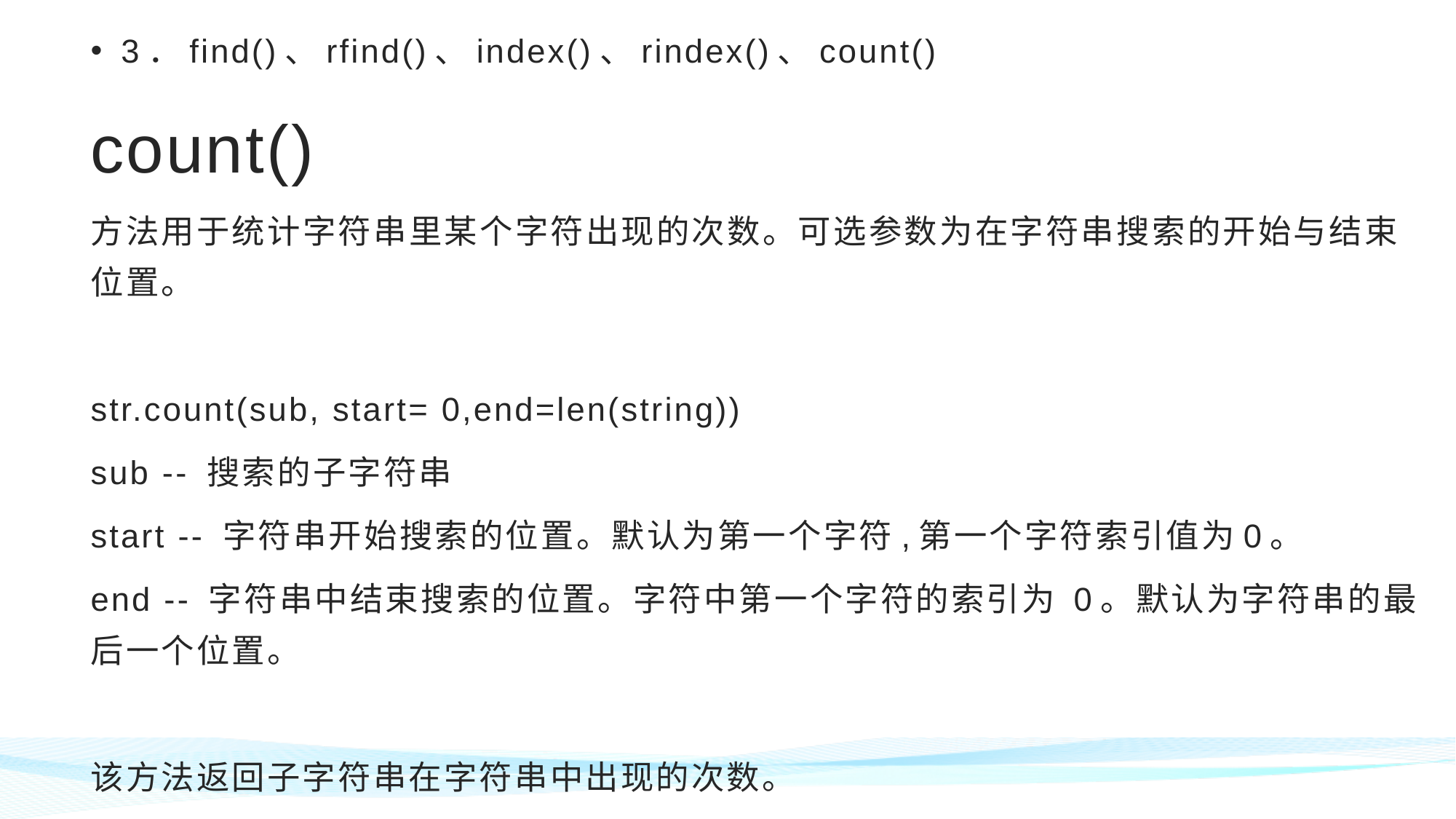

3．find()、rfind()、index()、rindex()、count()
count()
方法用于统计字符串里某个字符出现的次数。可选参数为在字符串搜索的开始与结束位置。

str.count(sub, start= 0,end=len(string))
sub -- 搜索的子字符串
start -- 字符串开始搜索的位置。默认为第一个字符,第一个字符索引值为0。
end -- 字符串中结束搜索的位置。字符中第一个字符的索引为 0。默认为字符串的最后一个位置。

该方法返回子字符串在字符串中出现的次数。